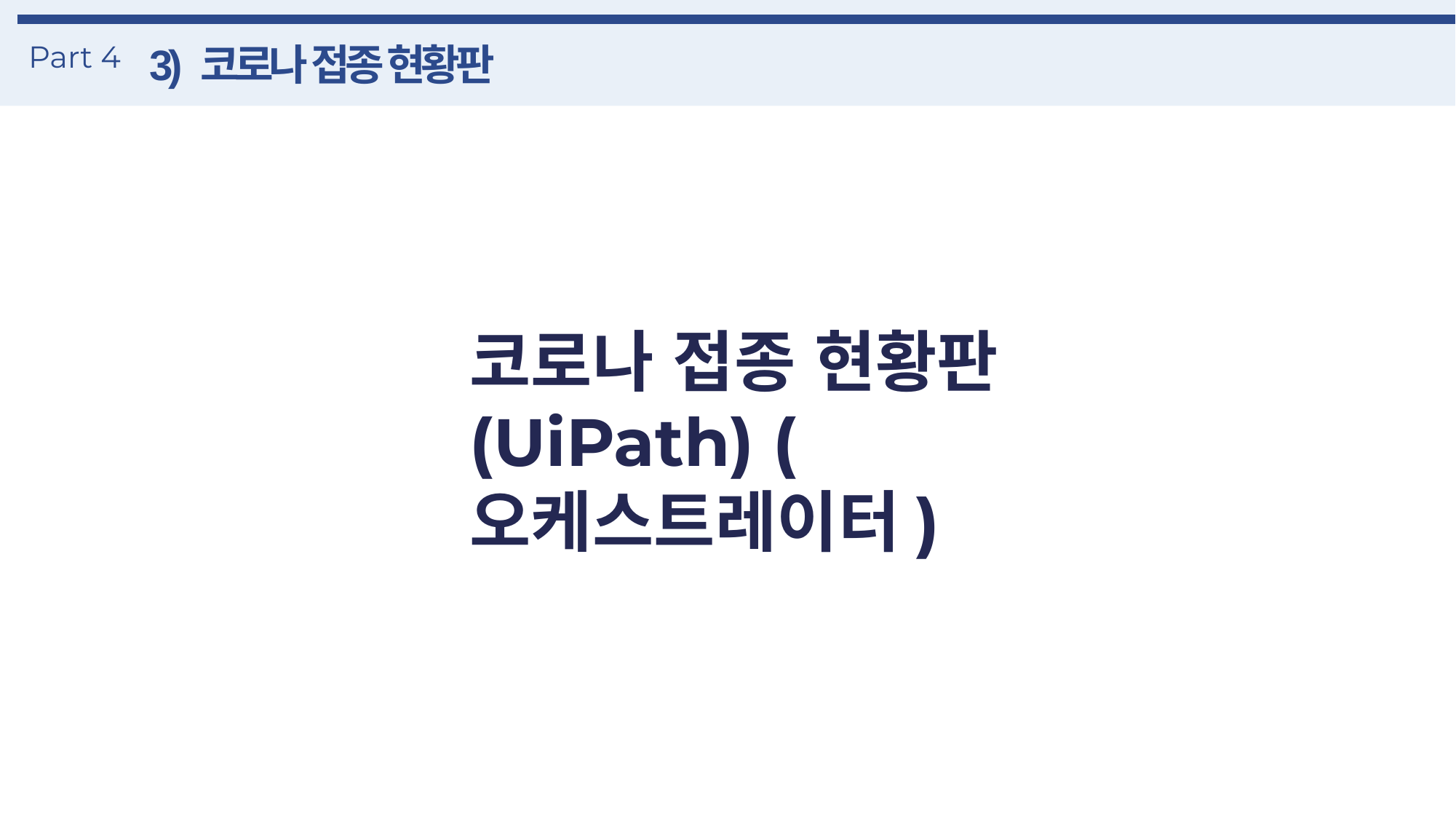

Part 4
3) 코로나 접종 현황판
코로나 접종 현황판
(UiPath) (오케스트레이터)